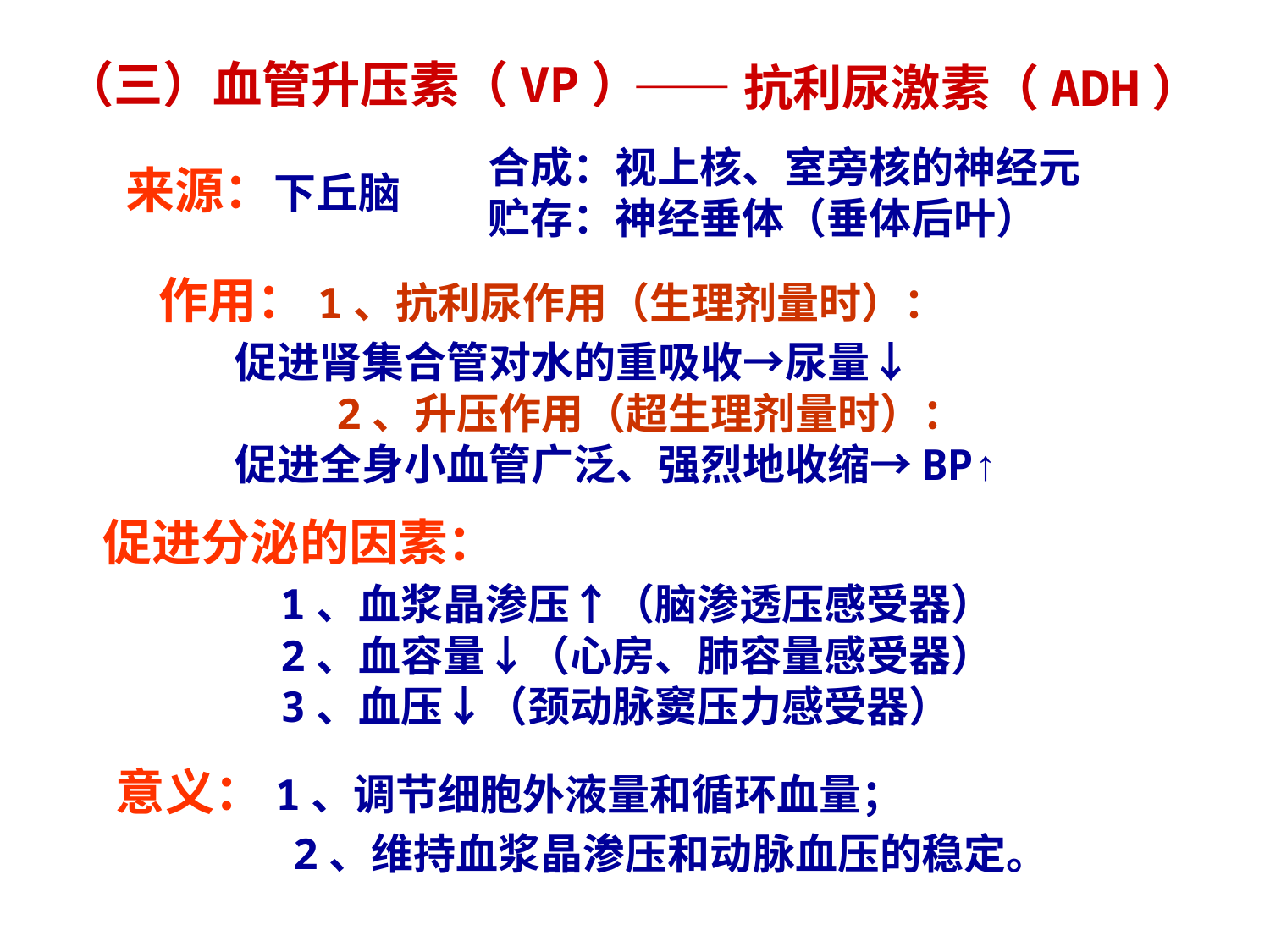

（三）血管升压素（VP）
——抗利尿激素（ADH）
合成：视上核、室旁核的神经元
贮存：神经垂体（垂体后叶）
来源：下丘脑
作用：1、抗利尿作用（生理剂量时）：
       促进肾集合管对水的重吸收→尿量↓
       2、升压作用（超生理剂量时）：
       促进全身小血管广泛、强烈地收缩→BP↑
促进分泌的因素：
      1、血浆晶渗压↑（脑渗透压感受器）
       2、血容量↓（心房、肺容量感受器）
       3、血压↓（颈动脉窦压力感受器）
意义：1、调节细胞外液量和循环血量；
       2、维持血浆晶渗压和动脉血压的稳定。